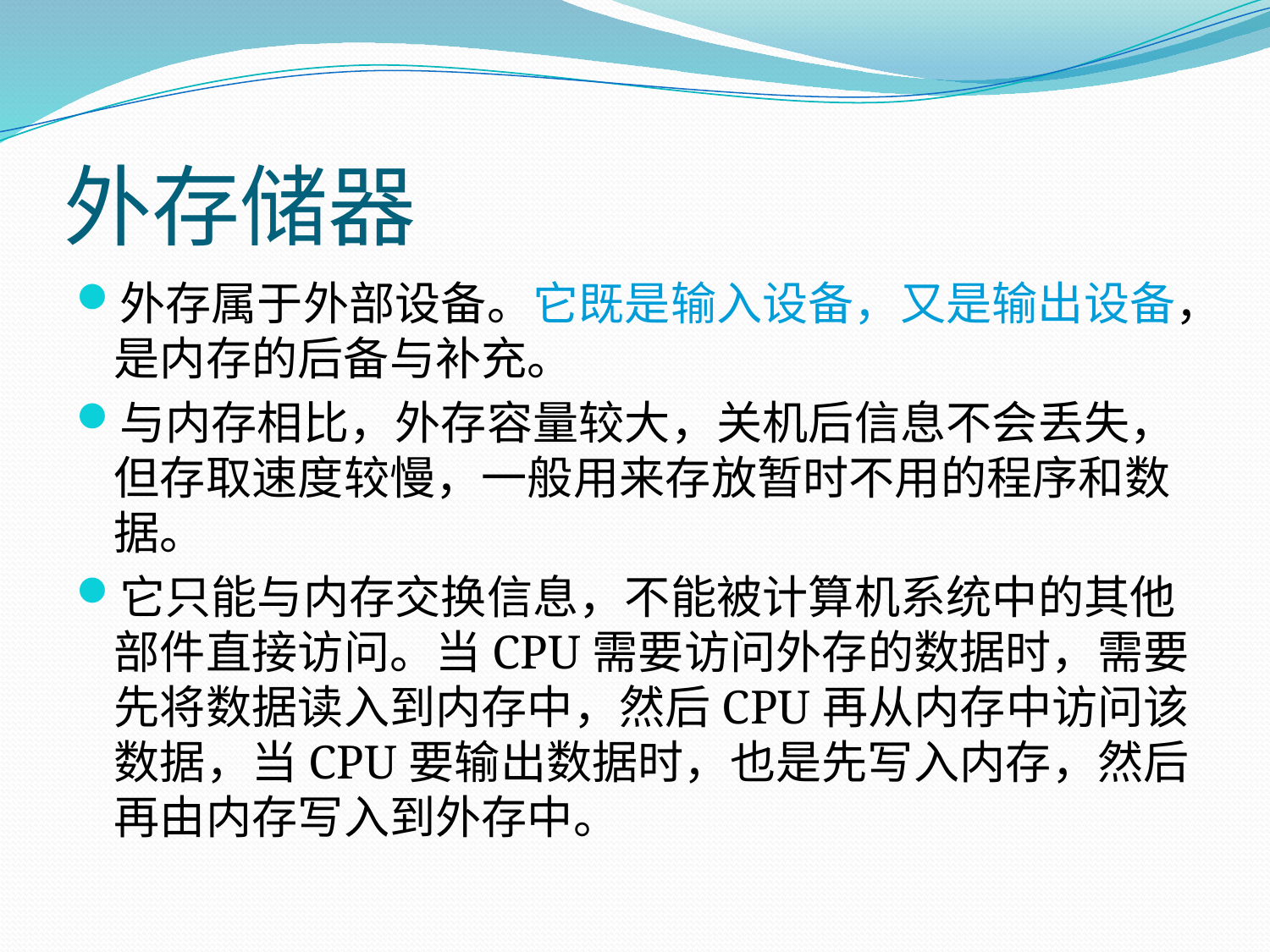

# 外存储器
外存属于外部设备。它既是输入设备，又是输出设备，是内存的后备与补充。
与内存相比，外存容量较大，关机后信息不会丢失，但存取速度较慢，一般用来存放暂时不用的程序和数据。
它只能与内存交换信息，不能被计算机系统中的其他部件直接访问。当CPU需要访问外存的数据时，需要先将数据读入到内存中，然后CPU再从内存中访问该数据，当CPU要输出数据时，也是先写入内存，然后再由内存写入到外存中。